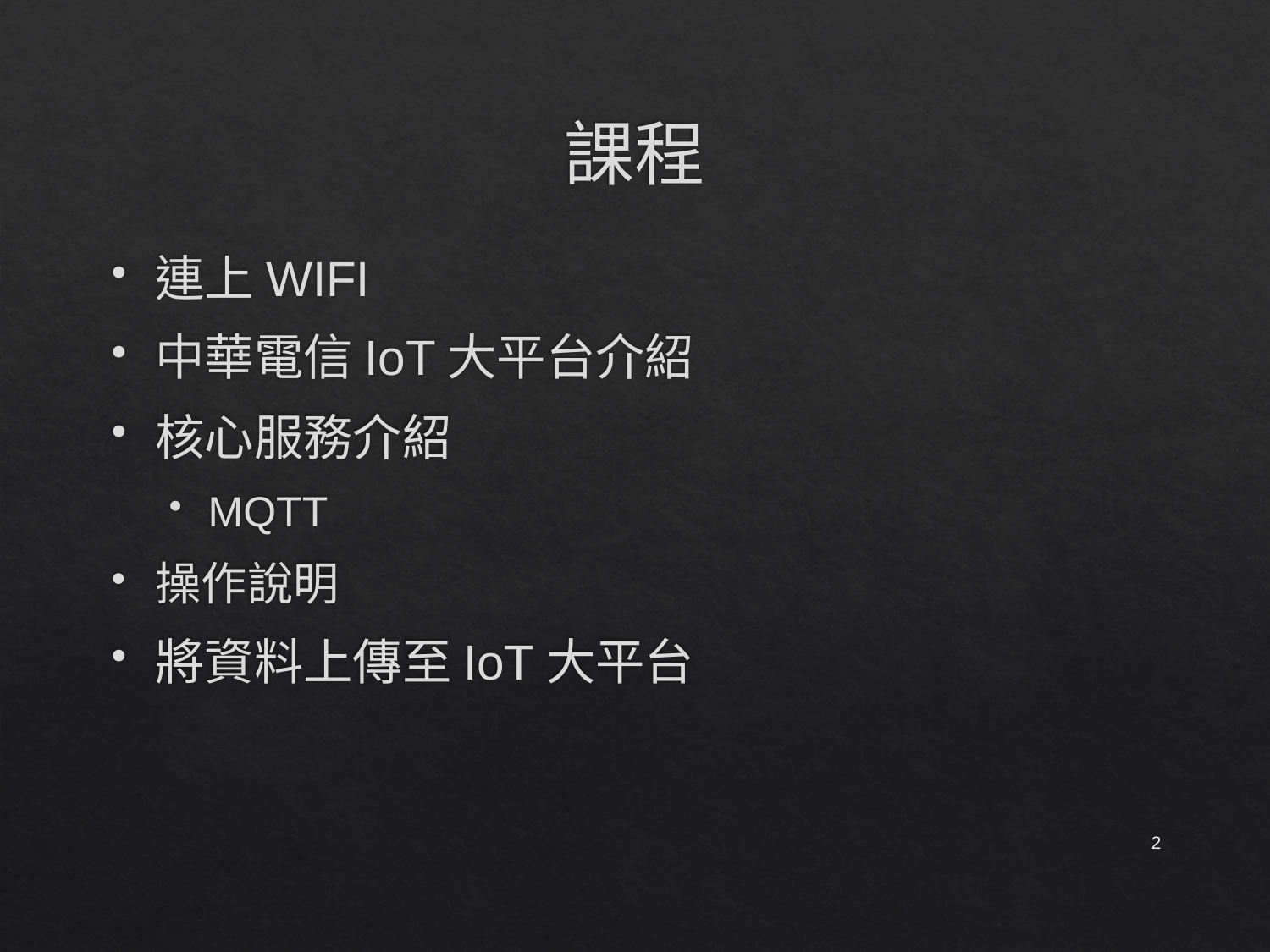

# 課程
連上WIFI
中華電信IoT大平台介紹
核心服務介紹
MQTT
操作說明
將資料上傳至IoT大平台
2